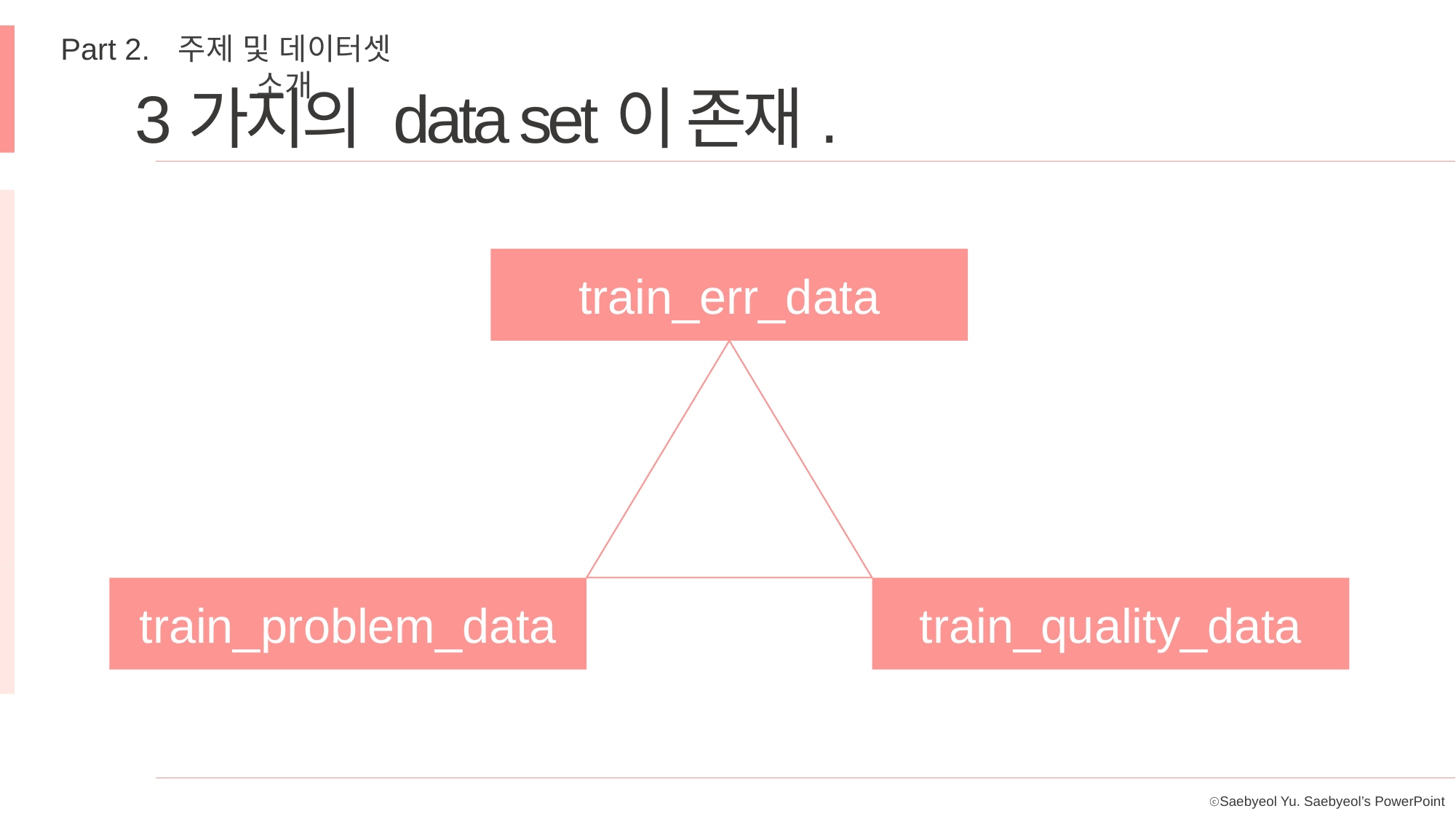

Part 2.
주제 및 데이터셋 소개

3가지의 data set이 존재.

train_err_data

train_quality_data
train_problem_data